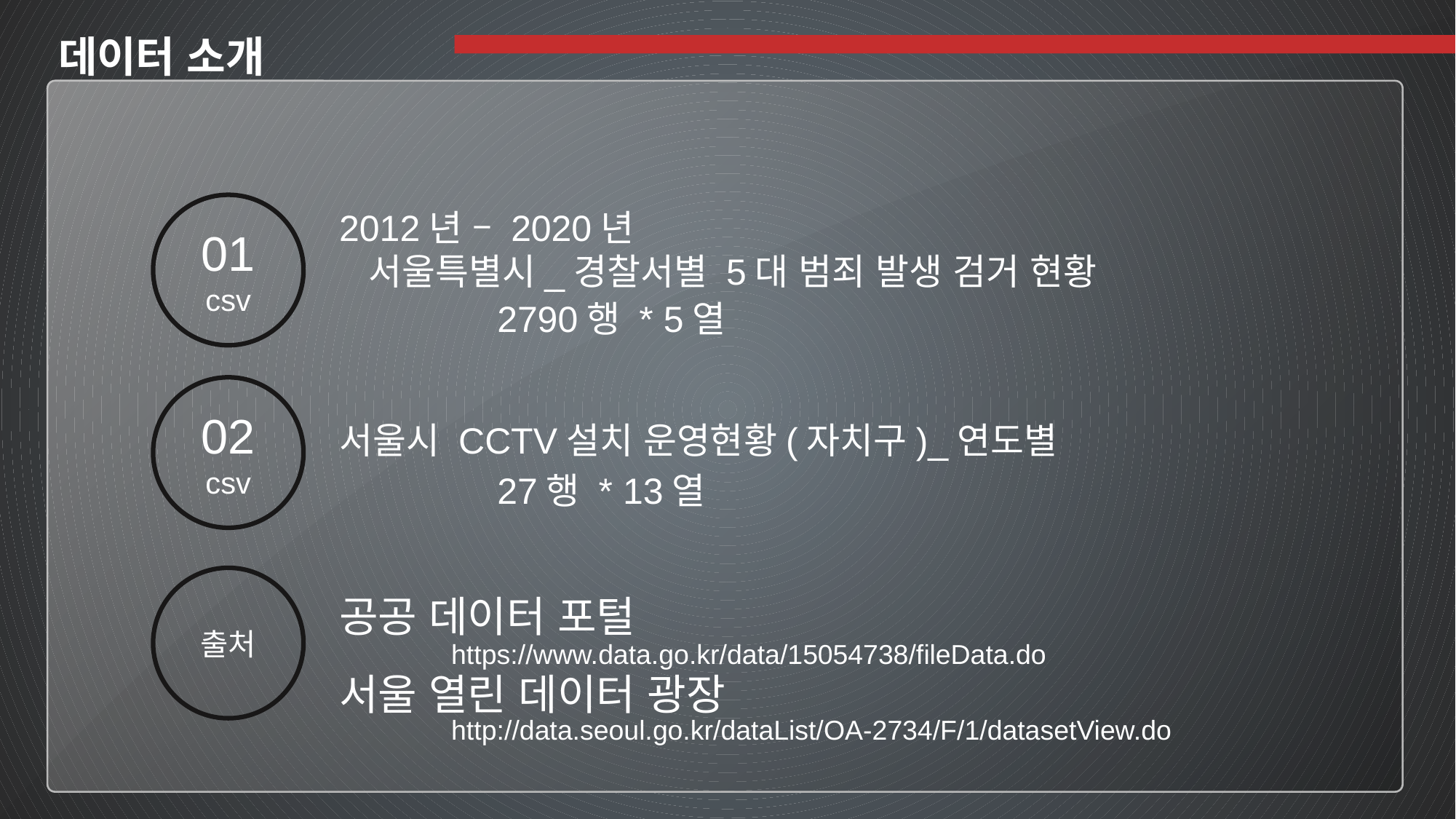

데이터 소개

01
csv
2012년 – 2020년
  서울특별시_경찰서별 5대 범죄 발생 검거 현황
2790행 * 5열
02
csv
서울시 CCTV설치 운영현황(자치구)_연도별
27행 * 13열
출처
공공 데이터 포털
https://www.data.go.kr/data/15054738/fileData.do
서울 열린 데이터 광장
http://data.seoul.go.kr/dataList/OA-2734/F/1/datasetView.do